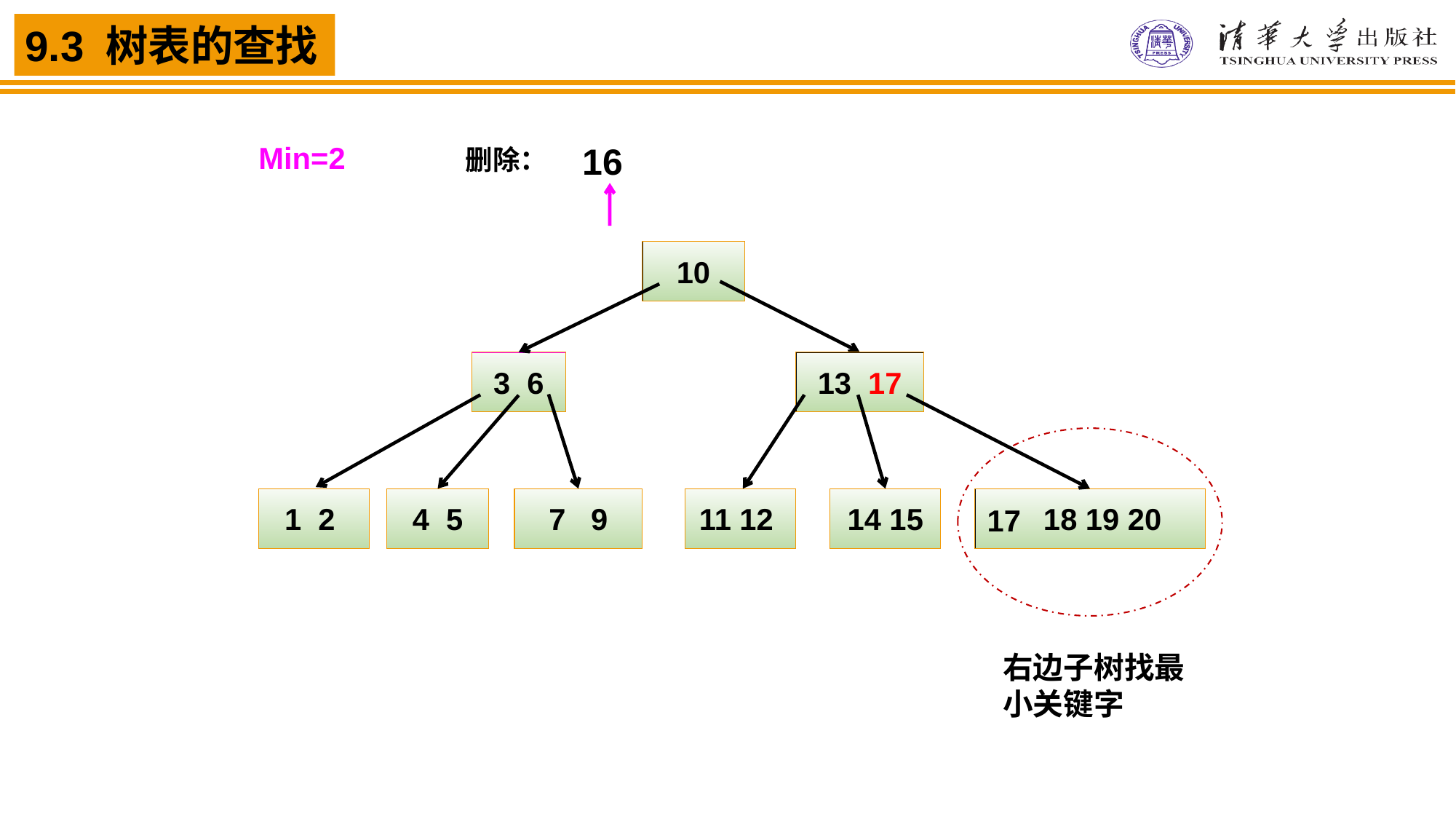

删除：
16
Min=2
10
3  6
13  16
13  17

右边子树找最小关键字
1  2
4  5
7   9
11 12
14 15
   18 19 20
17